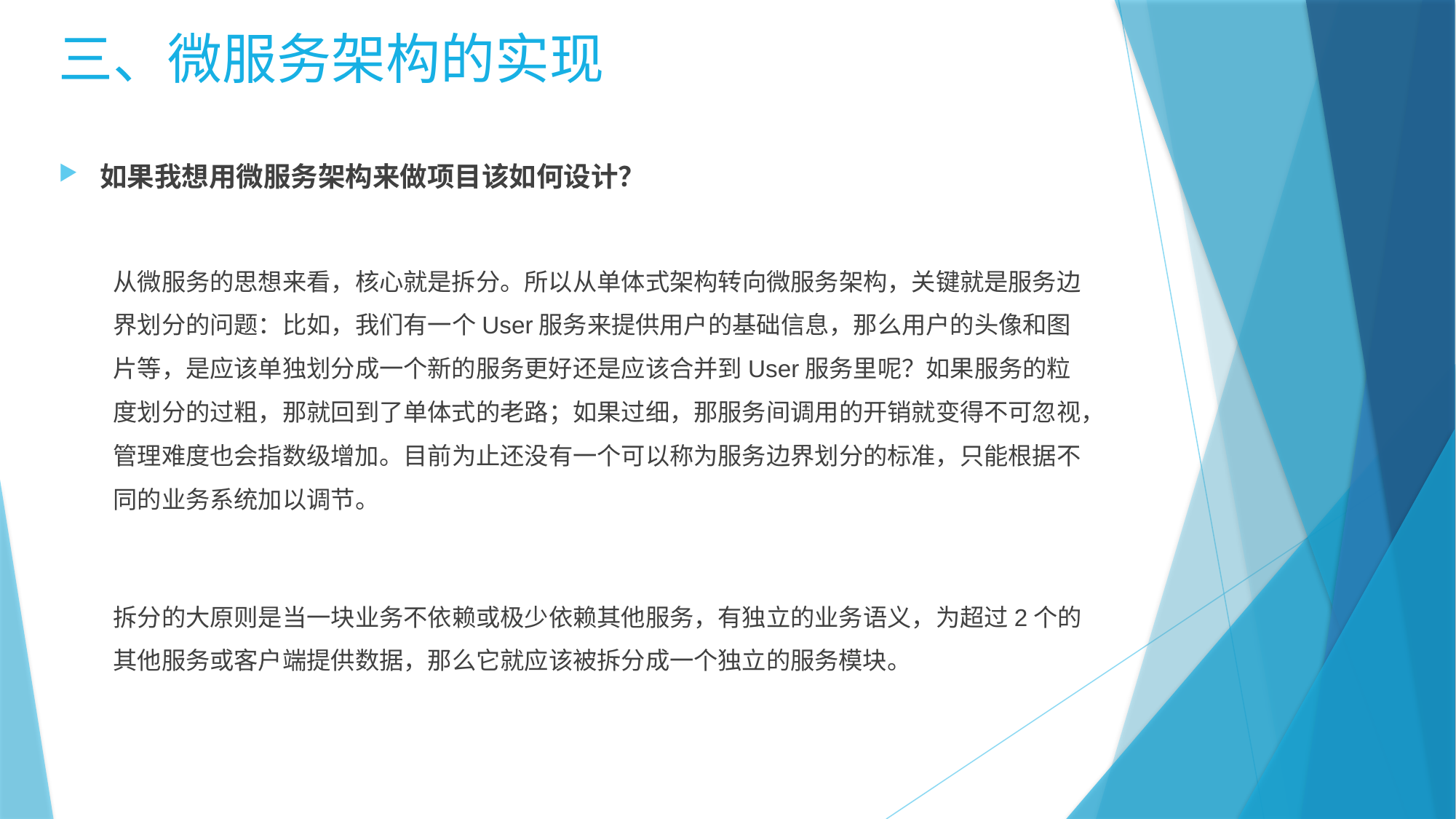

三、微服务架构的实现
如果我想用微服务架构来做项目该如何设计？

从微服务的思想来看，核心就是拆分。所以从单体式架构转向微服务架构，关键就是服务边界划分的问题：比如，我们有一个User服务来提供用户的基础信息，那么用户的头像和图片等，是应该单独划分成一个新的服务更好还是应该合并到User服务里呢？如果服务的粒度划分的过粗，那就回到了单体式的老路；如果过细，那服务间调用的开销就变得不可忽视，管理难度也会指数级增加。目前为止还没有一个可以称为服务边界划分的标准，只能根据不同的业务系统加以调节。

拆分的大原则是当一块业务不依赖或极少依赖其他服务，有独立的业务语义，为超过2个的其他服务或客户端提供数据，那么它就应该被拆分成一个独立的服务模块。